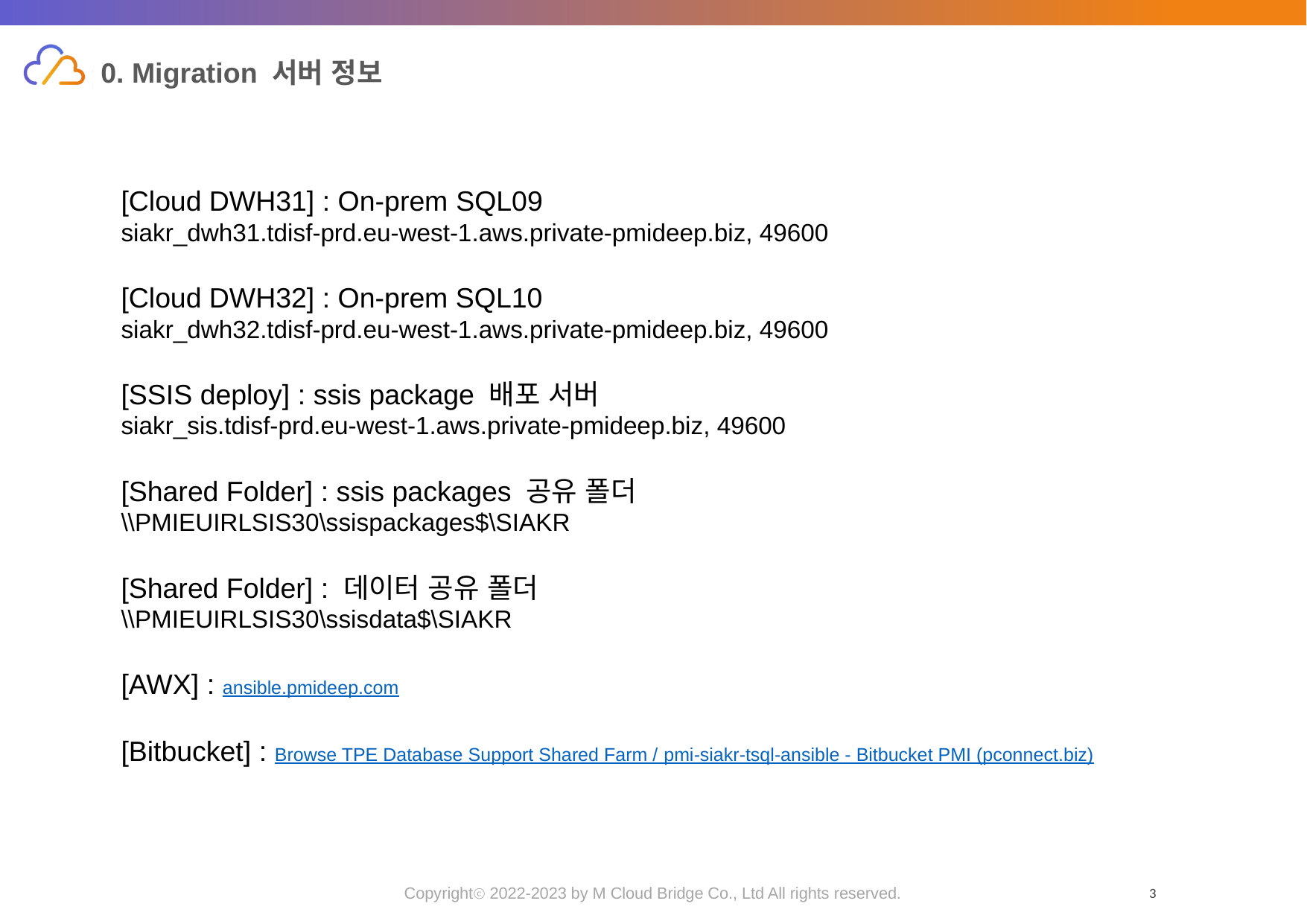

# 0. Migration 서버 정보
[Cloud DWH31] : On-prem SQL09
siakr_dwh31.tdisf-prd.eu-west-1.aws.private-pmideep.biz, 49600

[Cloud DWH32] : On-prem SQL10
siakr_dwh32.tdisf-prd.eu-west-1.aws.private-pmideep.biz, 49600

[SSIS deploy] : ssis package 배포 서버
siakr_sis.tdisf-prd.eu-west-1.aws.private-pmideep.biz, 49600

[Shared Folder] : ssis packages 공유 폴더
\\PMIEUIRLSIS30\ssispackages$\SIAKR

[Shared Folder] : 데이터 공유 폴더
\\PMIEUIRLSIS30\ssisdata$\SIAKR

[AWX] : ansible.pmideep.com

[Bitbucket] : Browse TPE Database Support Shared Farm / pmi-siakr-tsql-ansible - Bitbucket PMI (pconnect.biz)